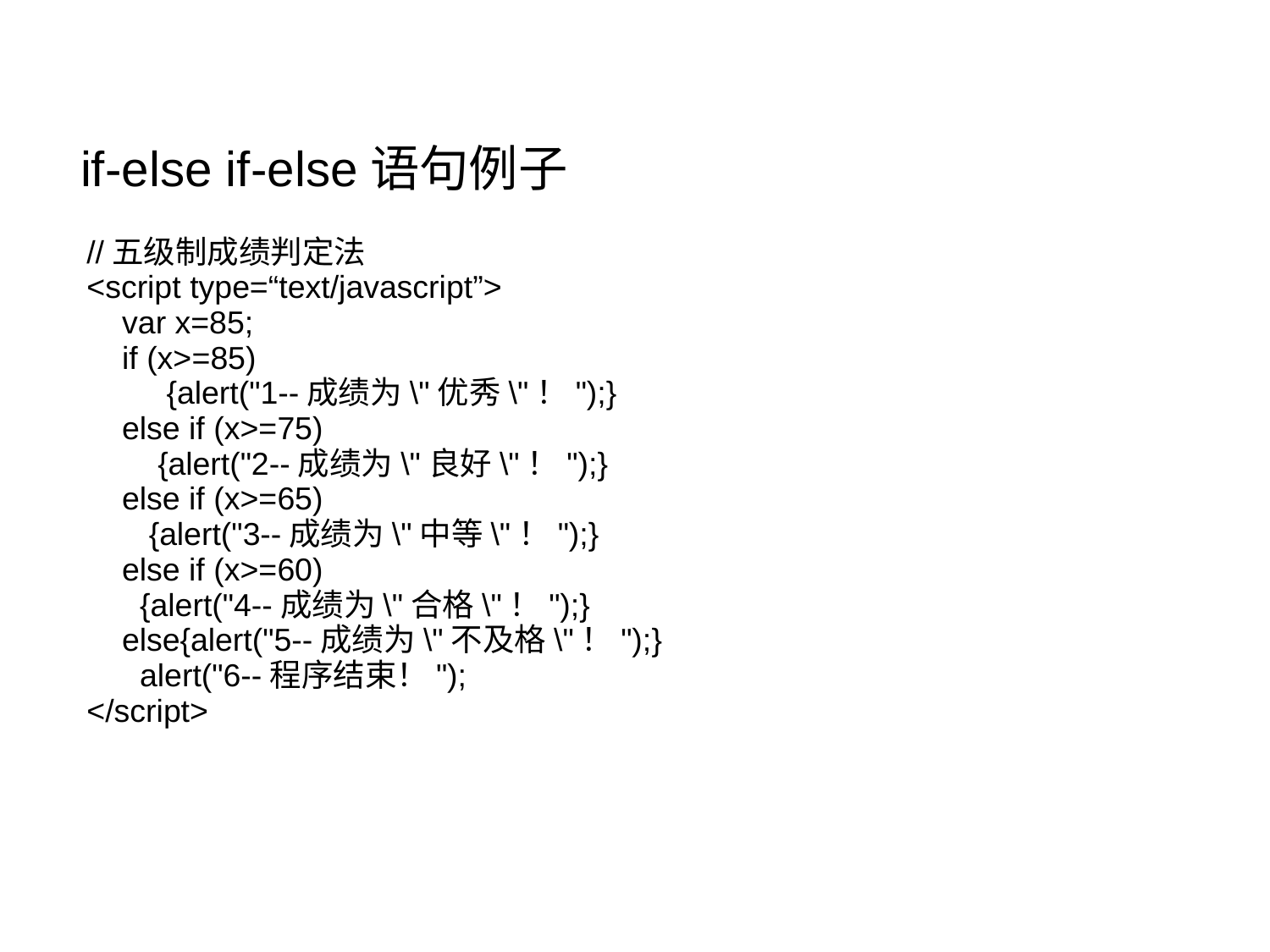

if-else if-else语句例子
//五级制成绩判定法
<script type=“text/javascript”>
    var x=85;
    if (x>=85)
         {alert("1--成绩为\"优秀\"！");}
    else if (x>=75)
        {alert("2--成绩为\"良好\"！");}
    else if (x>=65)
       {alert("3--成绩为\"中等\"！");}
    else if (x>=60)
      {alert("4--成绩为\"合格\"！");}
    else{alert("5--成绩为\"不及格\"！");}
      alert("6--程序结束！");
</script>